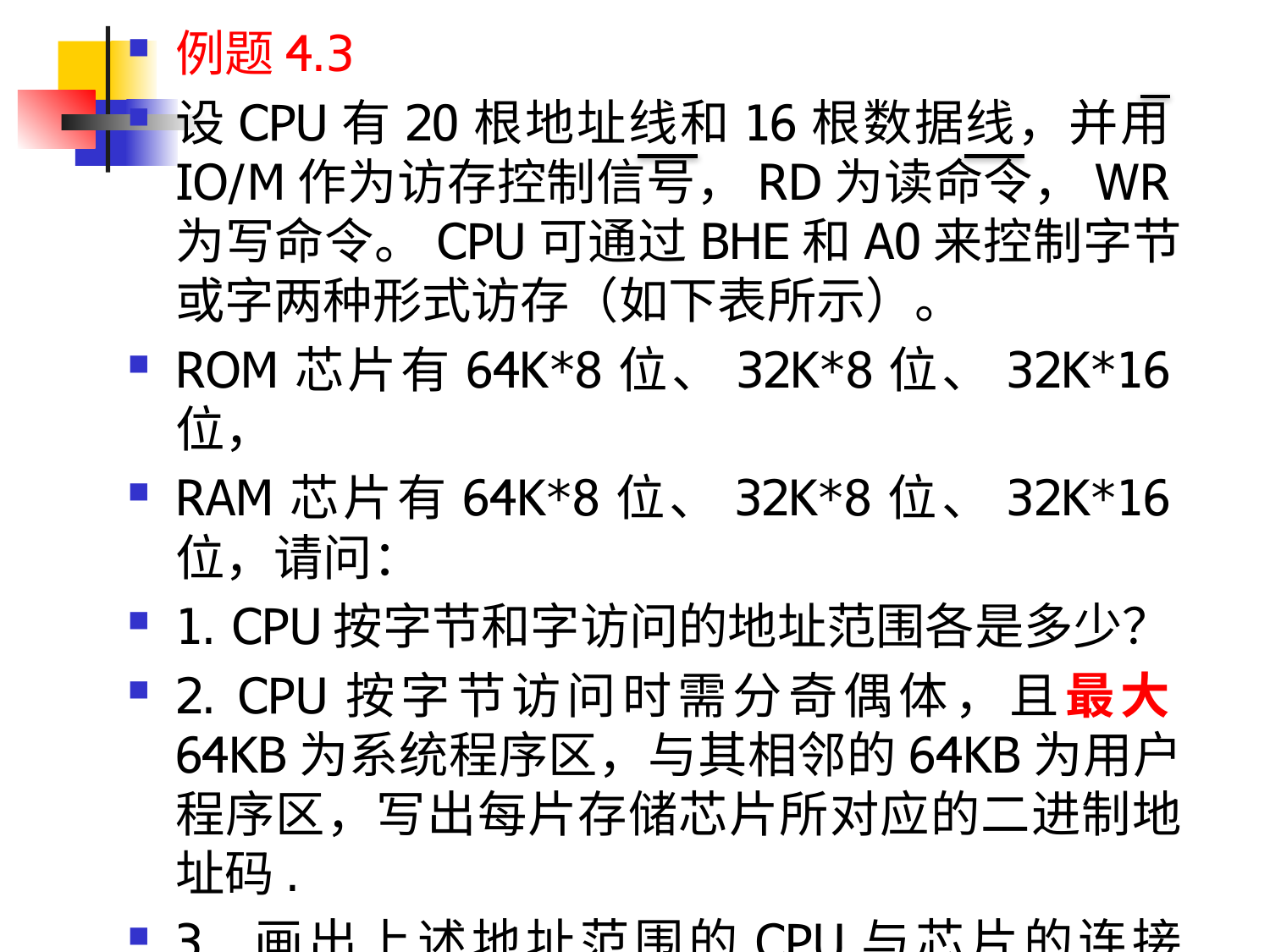

例题4.3
设CPU有20根地址线和16根数据线，并用IO/M作为访存控制信号，RD为读命令，WR为写命令。CPU可通过BHE和A0来控制字节或字两种形式访存（如下表所示）。
ROM芯片有64K*8位、32K*8位、32K*16位，
RAM芯片有64K*8位、32K*8位、32K*16位，请问：
1. CPU按字节和字访问的地址范围各是多少？
2. CPU按字节访问时需分奇偶体，且最大64KB为系统程序区，与其相邻的64KB为用户程序区，写出每片存储芯片所对应的二进制地址码.
3. 画出上述地址范围的CPU与芯片的连接图。